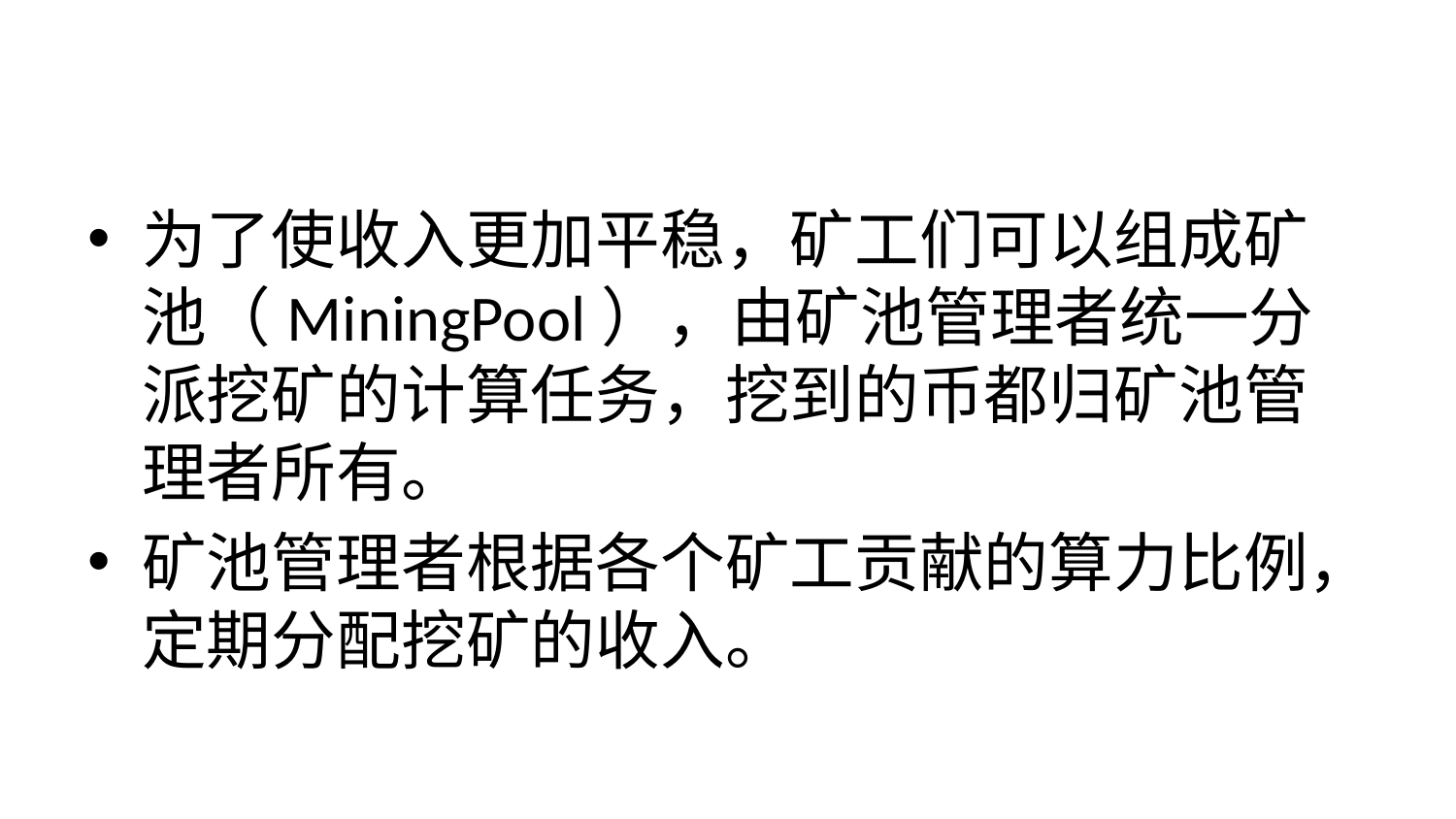

#
为了使收入更加平稳，矿工们可以组成矿池（MiningPool），由矿池管理者统一分派挖矿的计算任务，挖到的币都归矿池管理者所有。
矿池管理者根据各个矿工贡献的算力比例，定期分配挖矿的收入。